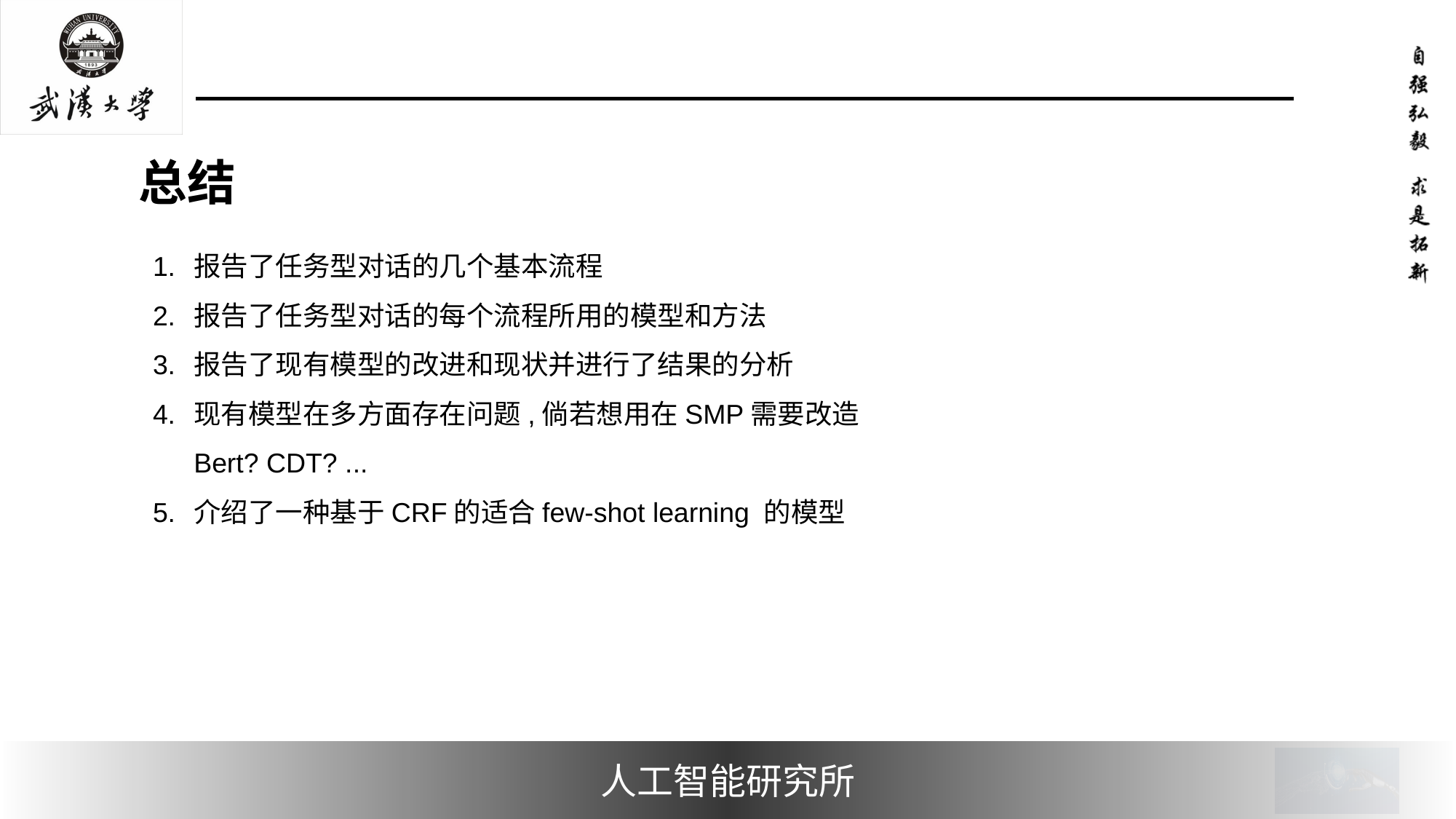

#
报告了任务型对话的几个基本流程
报告了任务型对话的每个流程所用的模型和方法
报告了现有模型的改进和现状并进行了结果的分析
现有模型在多方面存在问题,倘若想用在SMP需要改造
Bert? CDT? ...
介绍了一种基于CRF的适合few-shot learning 的模型
31